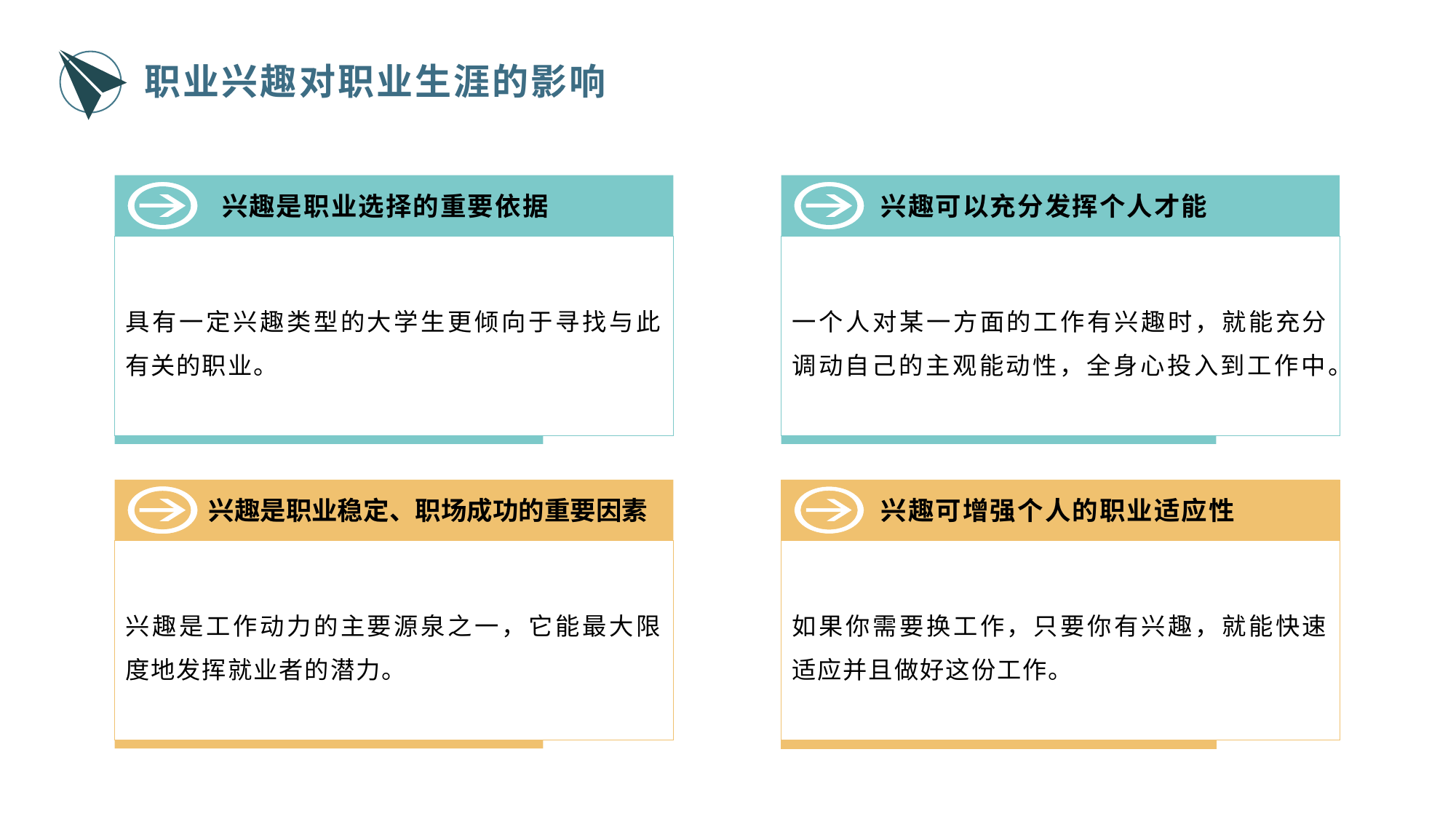

职业兴趣对职业生涯的影响
     兴趣是职业选择的重要依据
具有一定兴趣类型的大学生更倾向于寻找与此有关的职业。

    兴趣可以充分发挥个人才能
一个人对某一方面的工作有兴趣时，就能充分调动自己的主观能动性，全身心投入到工作中。

    兴趣可增强个人的职业适应性
如果你需要换工作，只要你有兴趣，就能快速适应并且做好这份工作。

    兴趣是职业稳定、职场成功的重要因素
兴趣是工作动力的主要源泉之一，它能最大限度地发挥就业者的潜力。